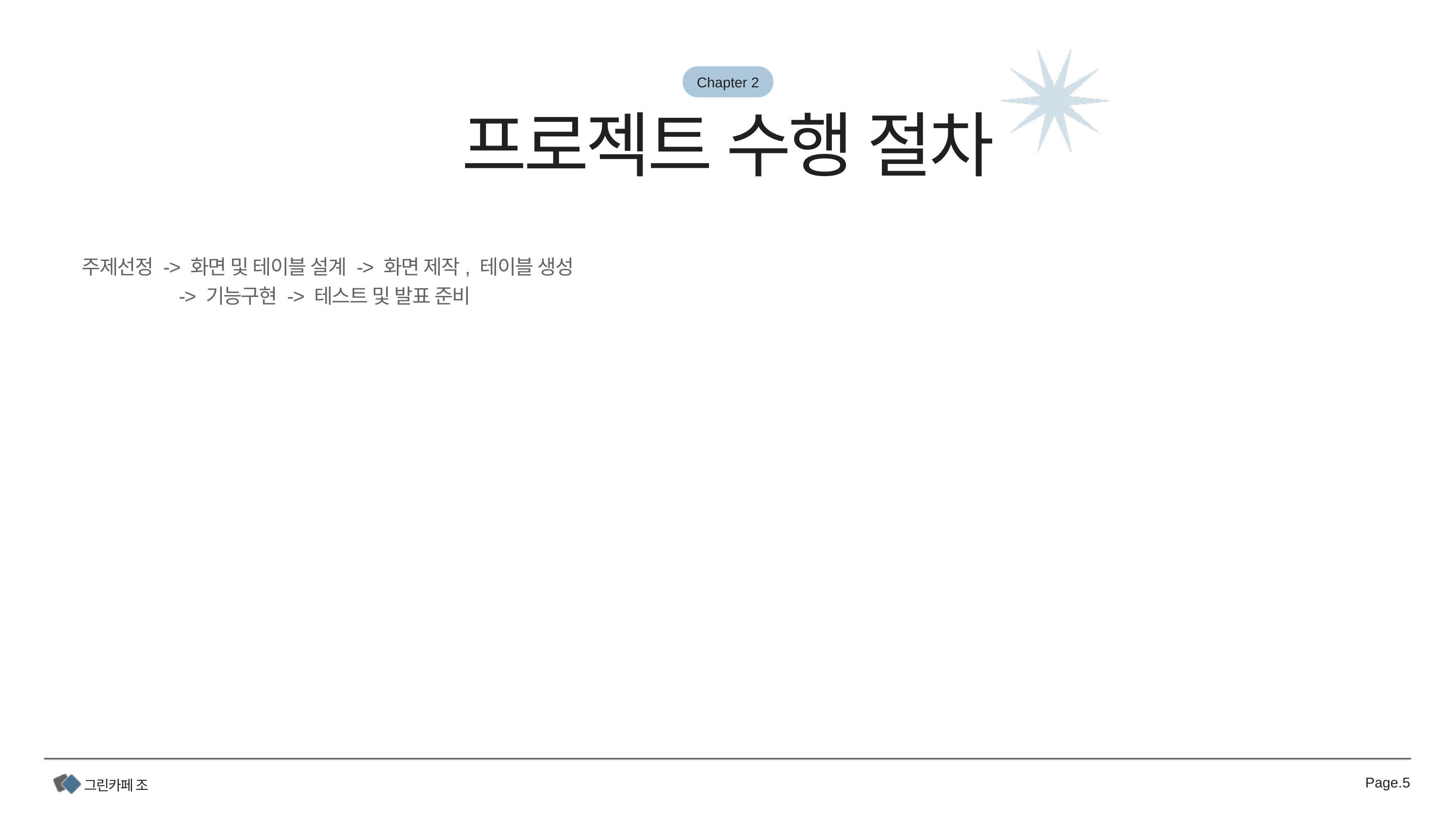

주제선정 -> 화면 및 테이블 설계 -> 화면 제작, 테이블 생성
	     -> 기능구현 -> 테스트 및 발표 준비
Page.5